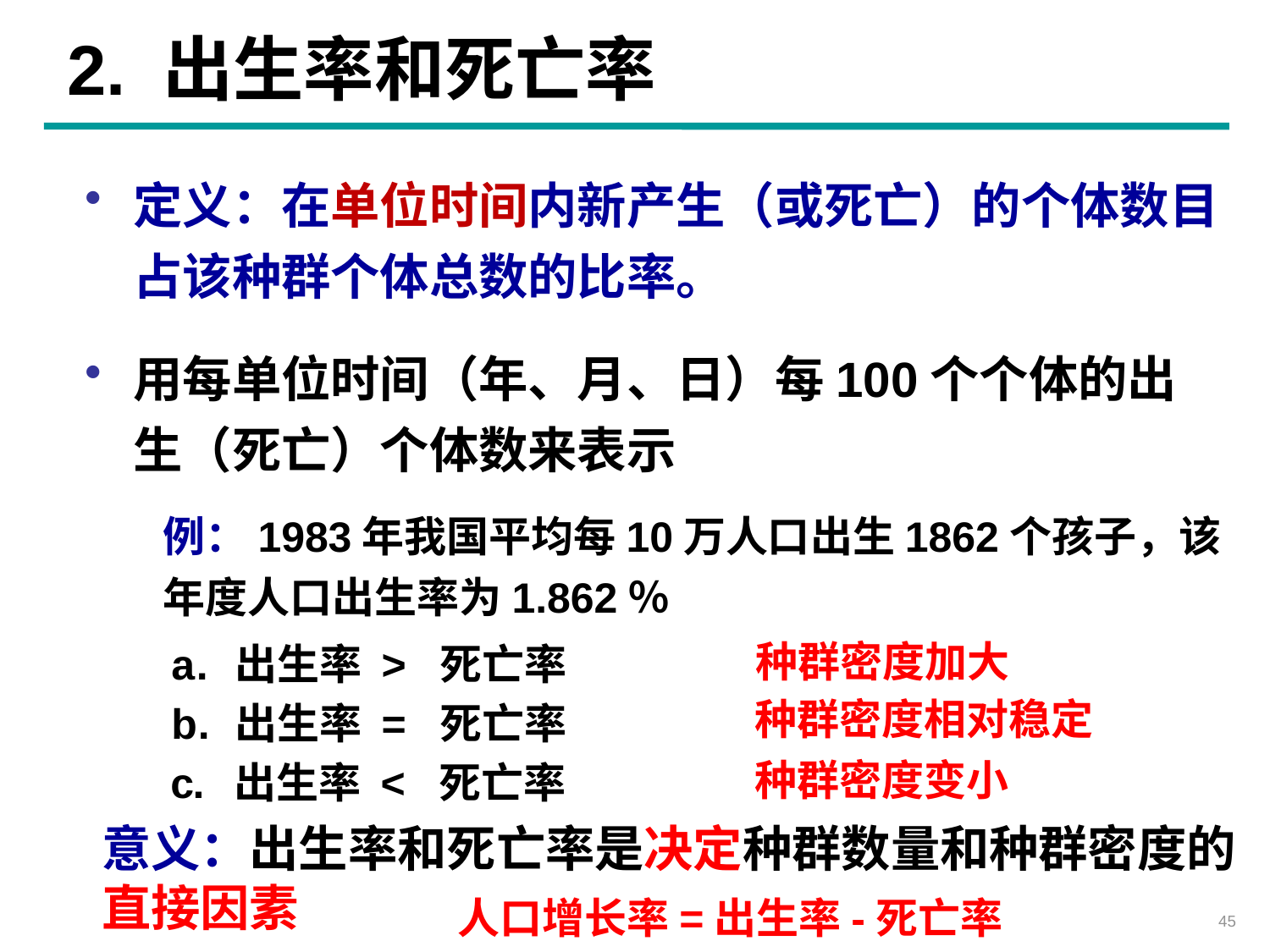

2. 出生率和死亡率
定义：在单位时间内新产生（或死亡）的个体数目占该种群个体总数的比率。
用每单位时间（年、月、日）每100个个体的出生（死亡）个体数来表示
例：1983年我国平均每10万人口出生1862个孩子，该年度人口出生率为1.862％
出生率 >  死亡率
种群密度加大
出生率 =  死亡率
种群密度相对稳定
出生率 <  死亡率
种群密度变小
意义：出生率和死亡率是决定种群数量和种群密度的直接因素
人口增长率=出生率-死亡率
45